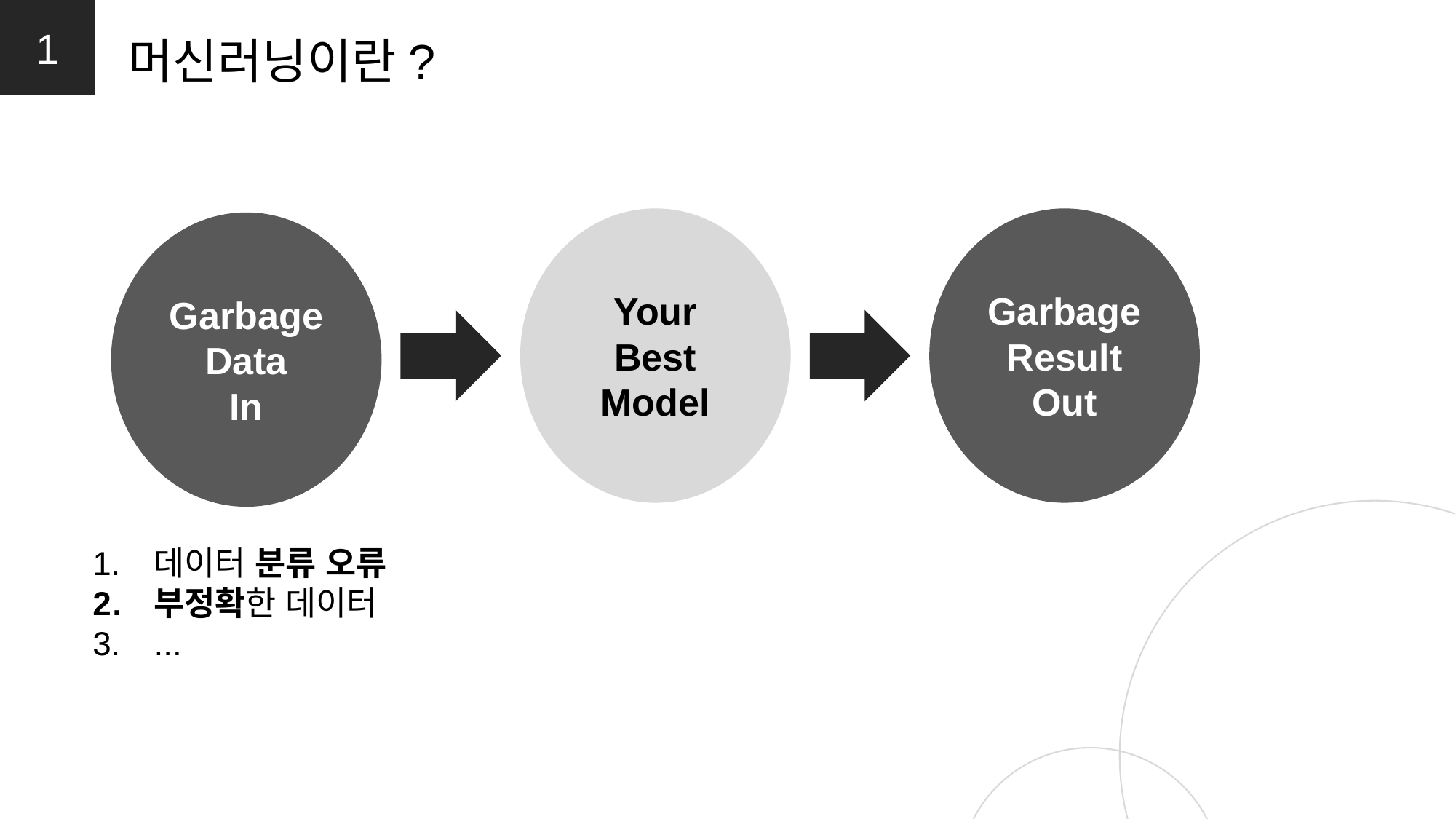

1
머신러닝이란?
Your
Best
Model
Garbage
Result
Out
Garbage
Data
In

데이터 분류 오류
부정확한 데이터
...